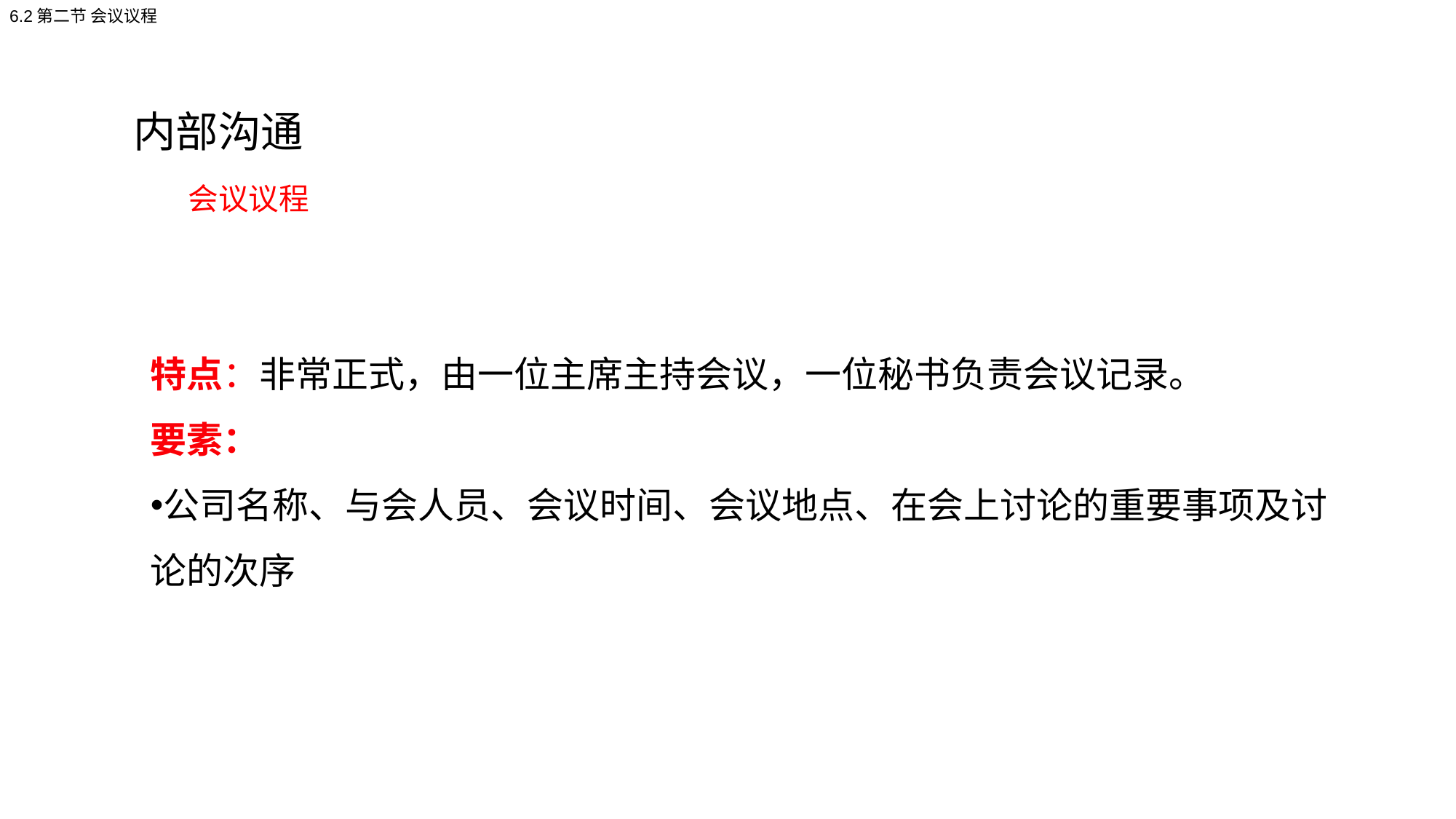

6.2第二节 会议议程
内部沟通
会议议程
特点：非常正式，由一位主席主持会议，一位秘书负责会议记录。
要素：
公司名称、与会人员、会议时间、会议地点、在会上讨论的重要事项及讨论的次序